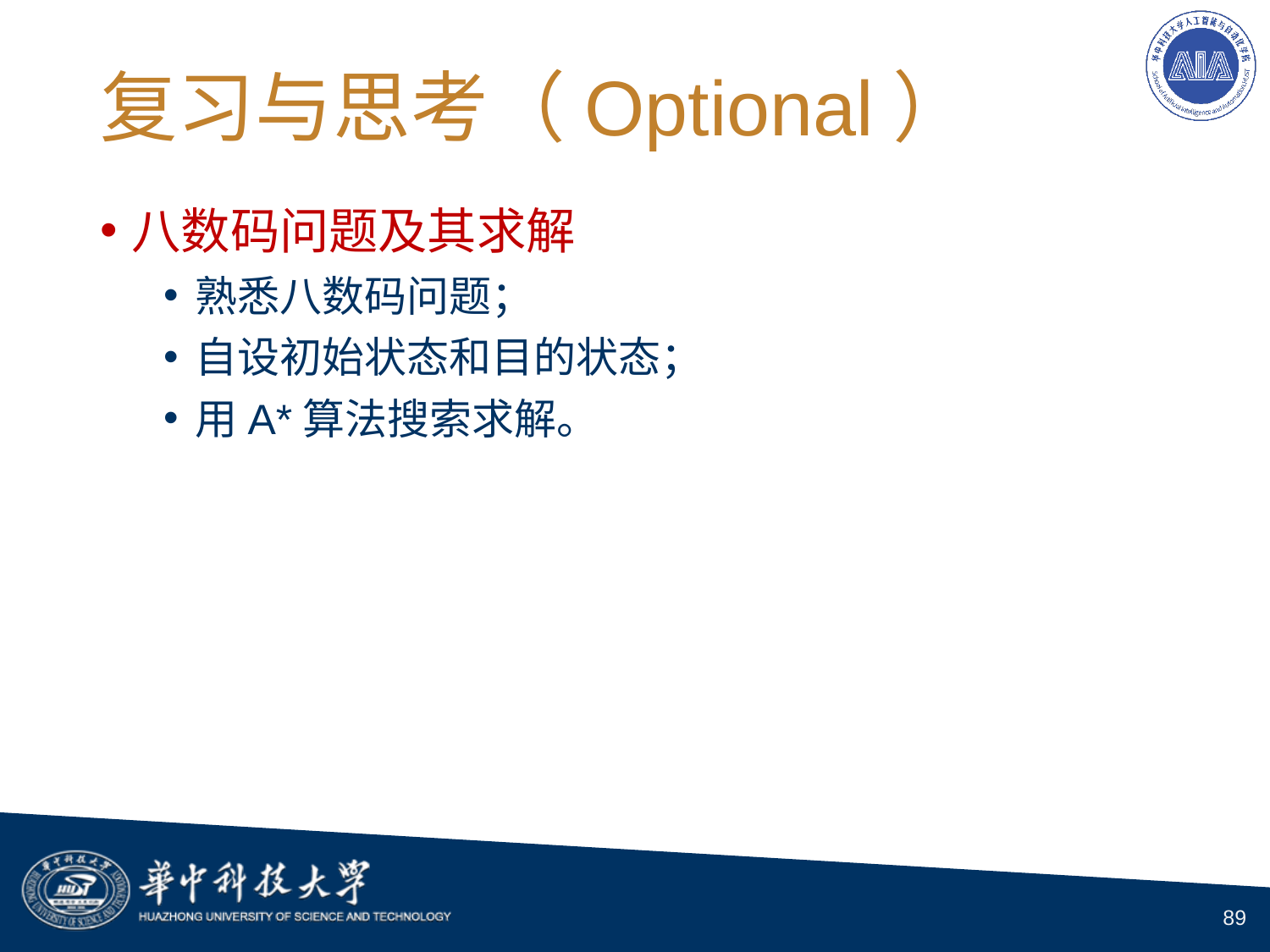

# 复习与思考（Optional）
八数码问题及其求解
熟悉八数码问题；
自设初始状态和目的状态；
用A*算法搜索求解。
89